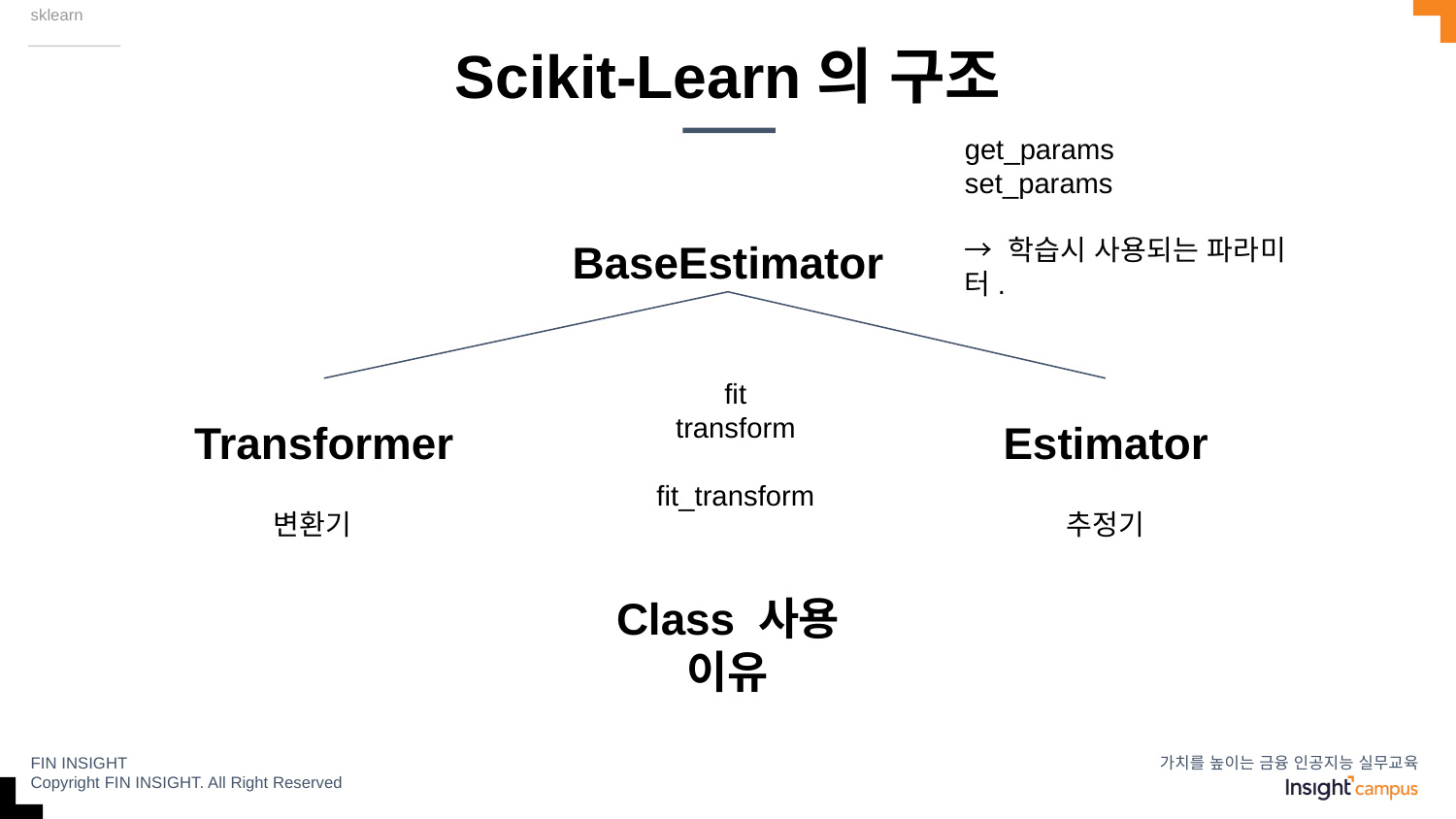

sklearn
# Scikit-Learn의 구조
get_params
set_params

→ 학습시 사용되는 파라미터.

BaseEstimator
fit
transform

fit_transform
Transformer
Estimator
변환기
추정기
Class 사용 이유